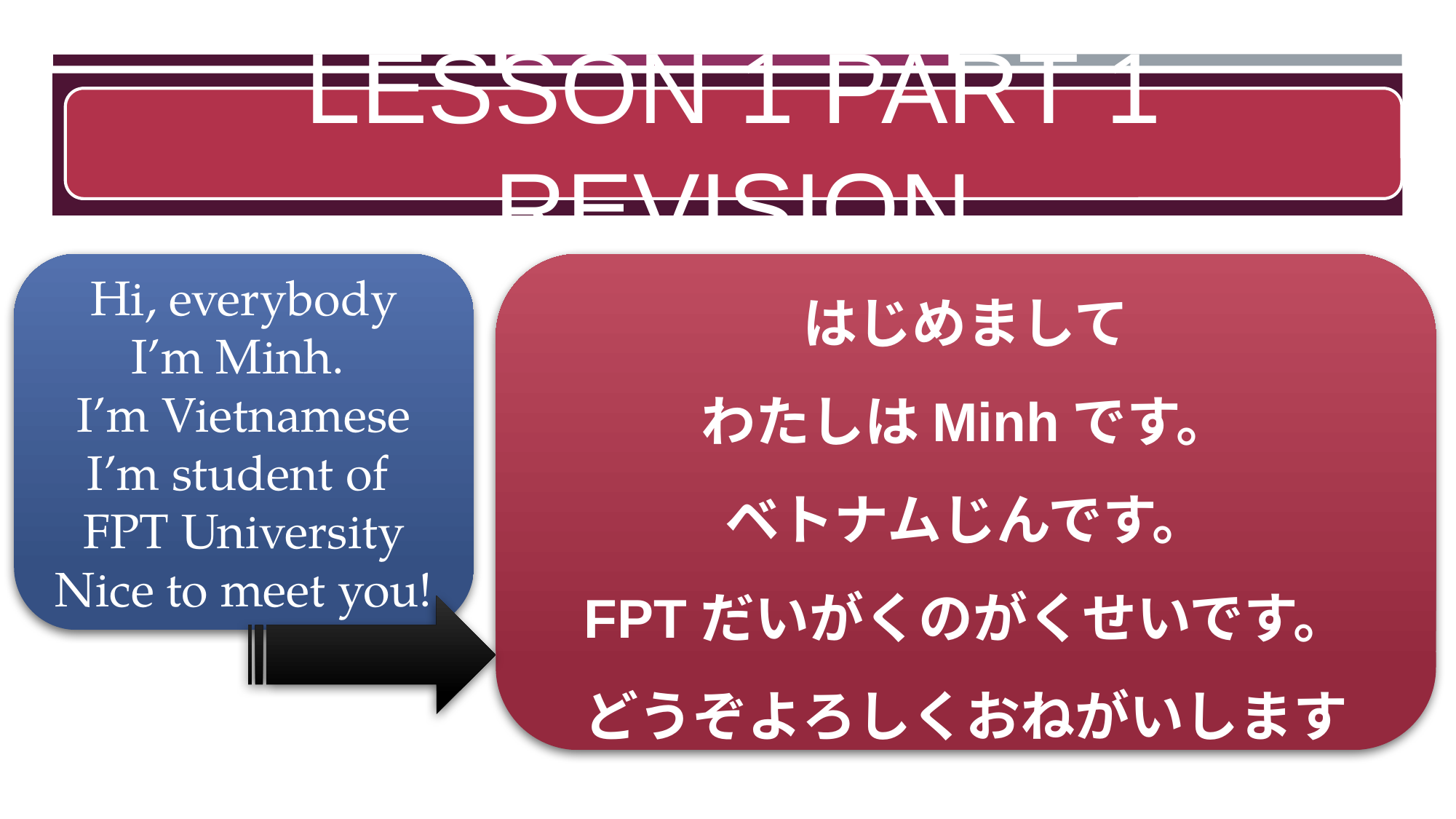

LESSON 1 PART 1 REVISION
Hi, everybody
I’m Minh.
I’m Vietnamese
I’m student of
FPT University
Nice to meet you!
はじめまして
わたしはMinhです。
ベトナムじんです。
FPTだいがくのがくせいです。
どうぞよろしくおねがいします